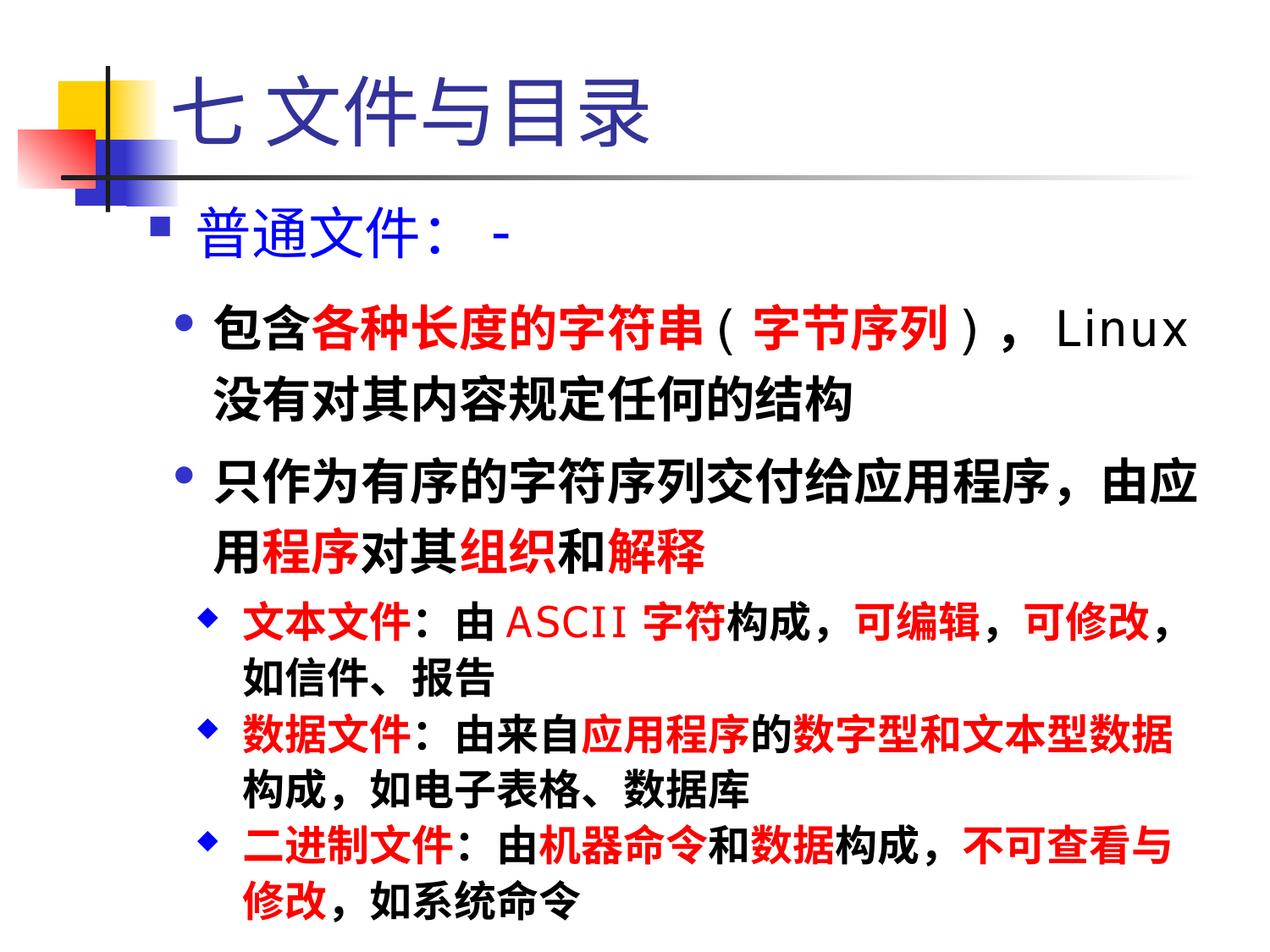

七 文件与目录
普通文件：-
包含各种长度的字符串(字节序列)，Linux 没有对其内容规定任何的结构
只作为有序的字符序列交付给应用程序，由应用程序对其组织和解释
文本文件：由ASCII字符构成，可编辑，可修改，如信件、报告
数据文件：由来自应用程序的数字型和文本型数据构成，如电子表格、数据库
二进制文件：由机器命令和数据构成，不可查看与修改，如系统命令